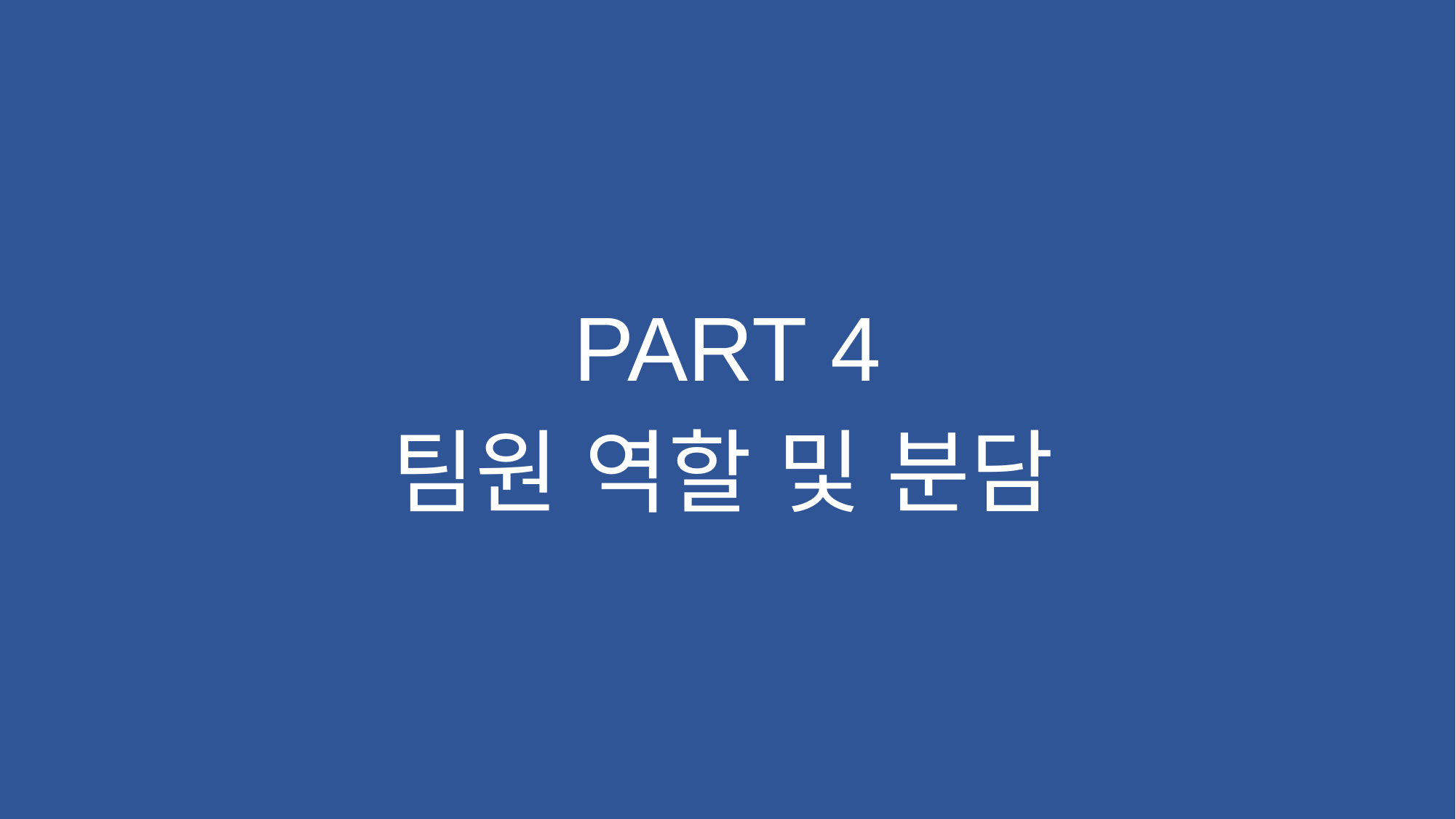

# PART 4
팀원 역할 및 분담